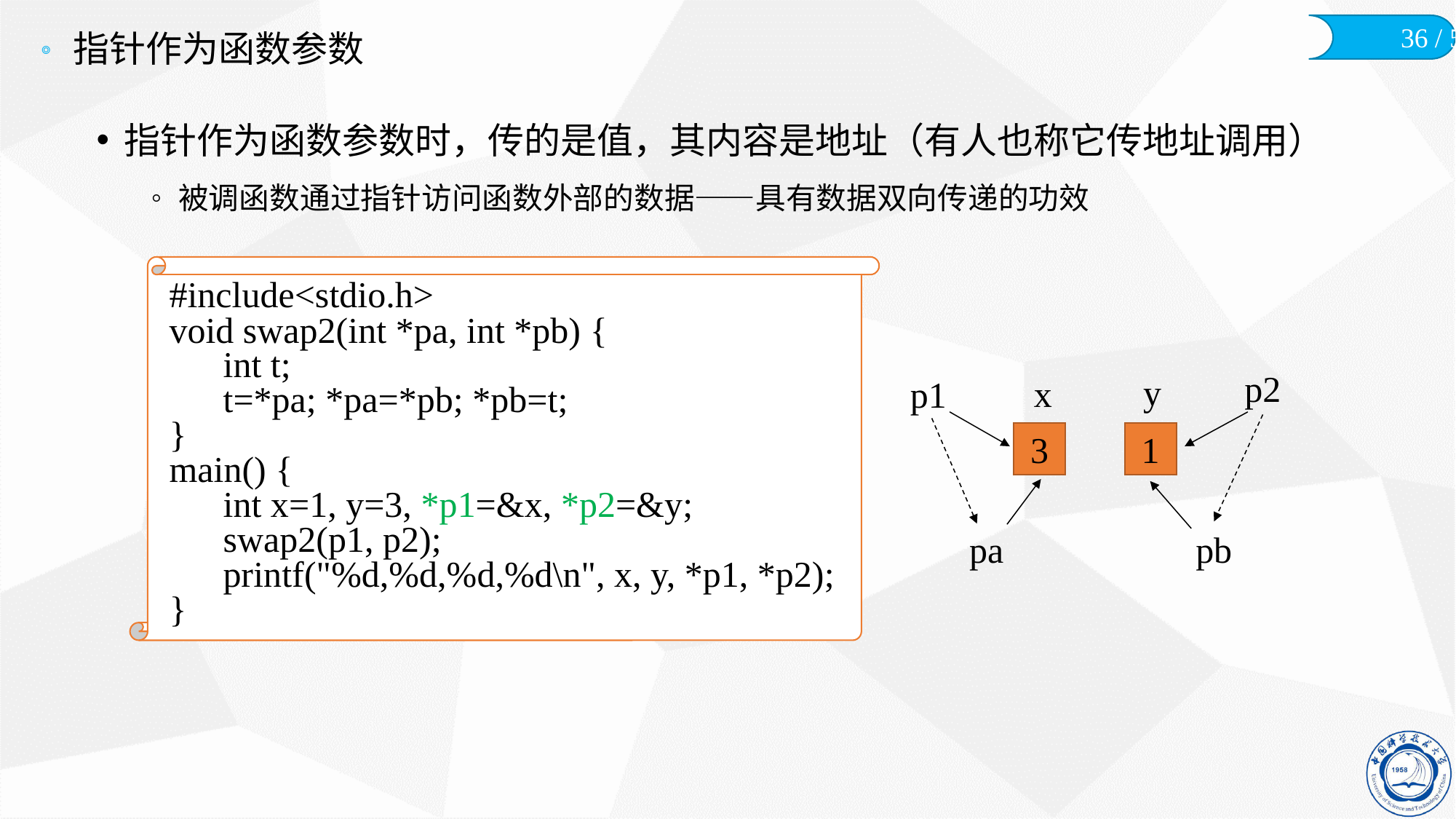

# 指针作为函数参数
指针作为函数参数时，传的是值，其内容是地址（有人也称它传地址调用）
被调函数通过指针访问函数外部的数据——具有数据双向传递的功效

#include<stdio.h>
void swap2(int *pa, int *pb) {
	int t;
	t=*pa; *pa=*pb; *pb=t;
}
main() {
	int x=1, y=3, *p1=&x, *p2=&y;
	swap2(p1, p2);
	printf("%d,%d,%d,%d\n", x, y, *p1, *p2);
}
p2
y
x
p1
1
3
1
3
pa
pb